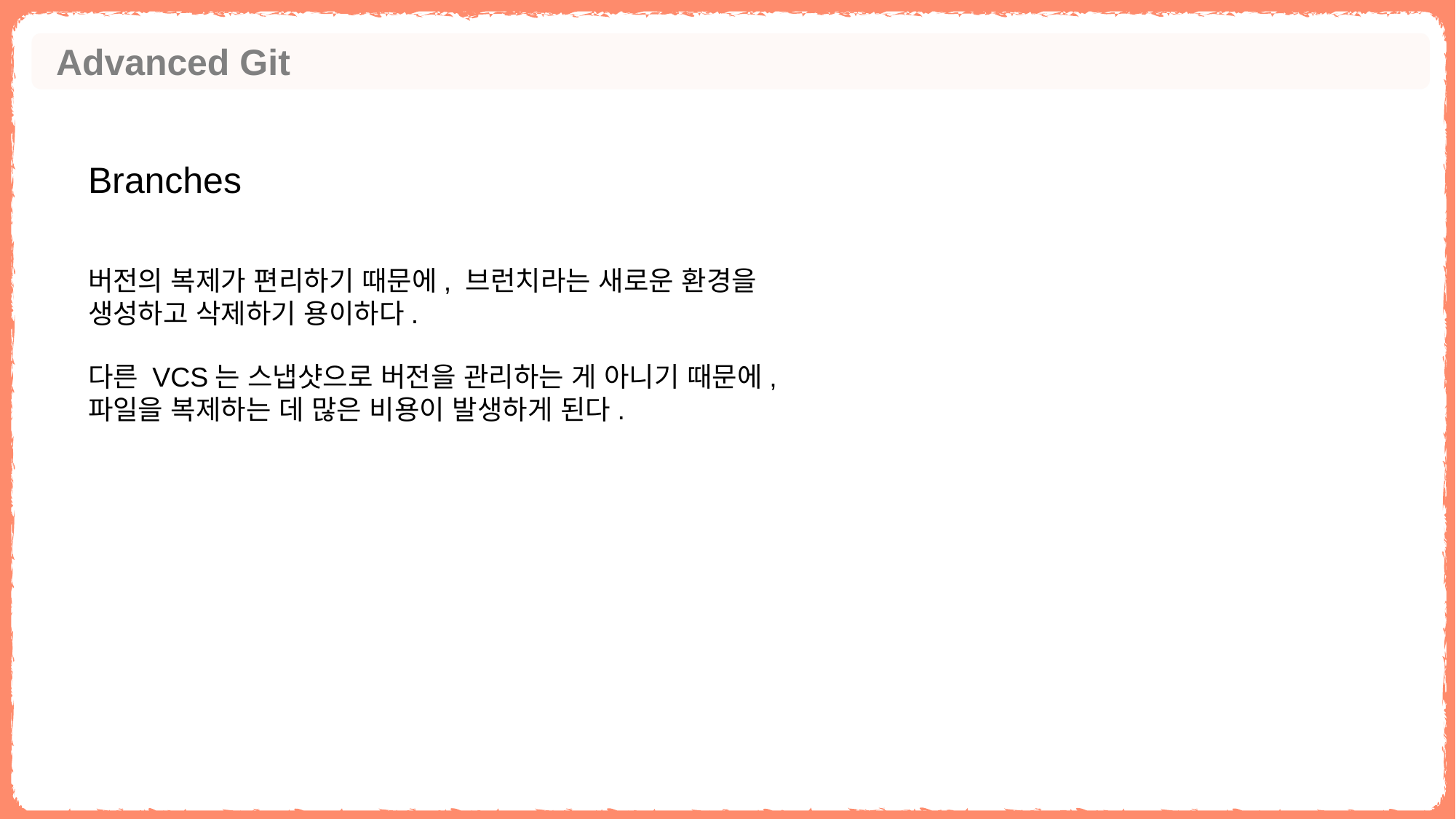

Advanced Git
Branches
버전의 복제가 편리하기 때문에, 브런치라는 새로운 환경을 생성하고 삭제하기 용이하다.
다른 VCS는 스냅샷으로 버전을 관리하는 게 아니기 때문에, 파일을 복제하는 데 많은 비용이 발생하게 된다.